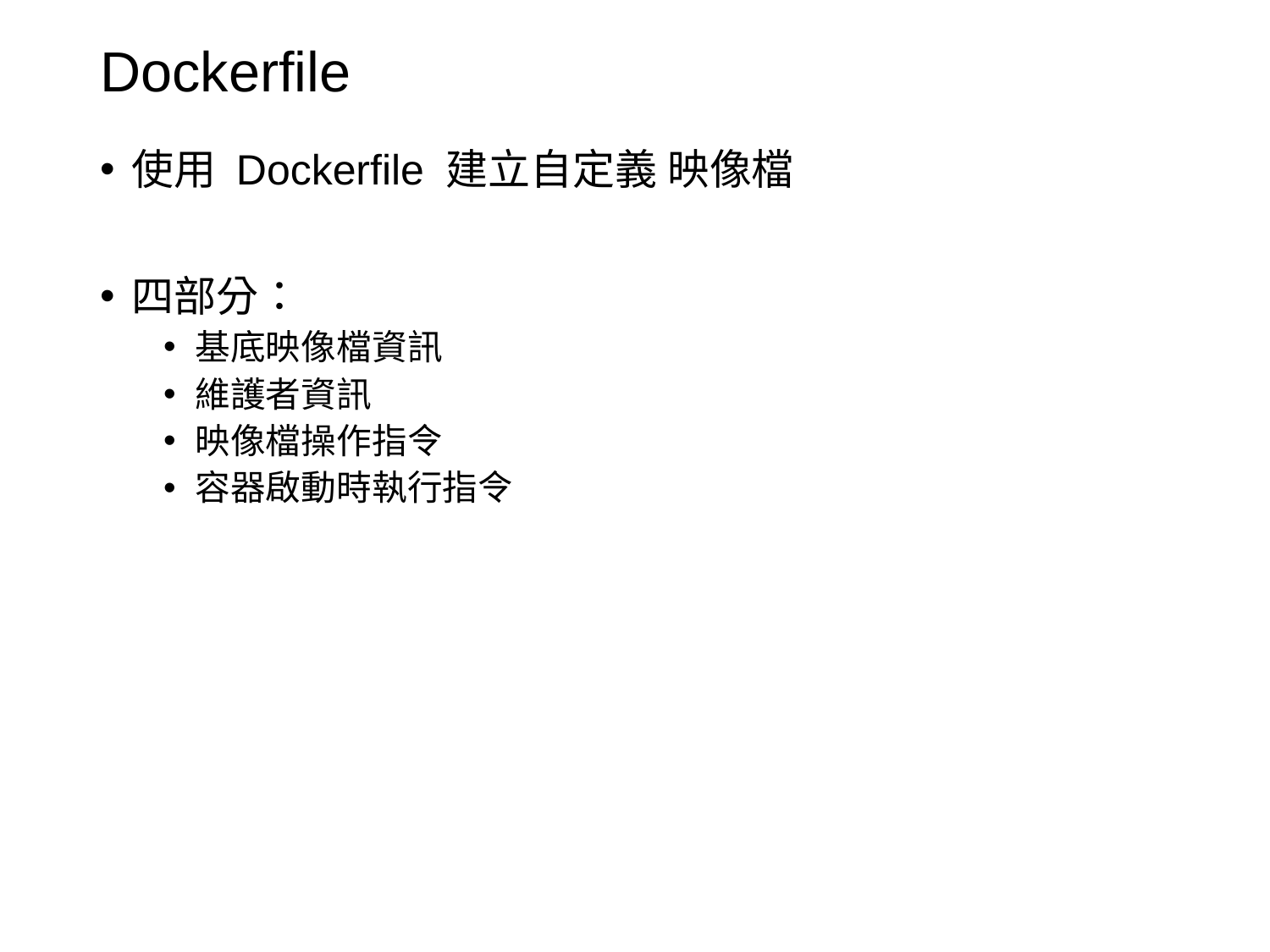

# Dockerfile
使用 Dockerfile 建立自定義 映像檔

四部分：
基底映像檔資訊
維護者資訊
映像檔操作指令
容器啟動時執行指令